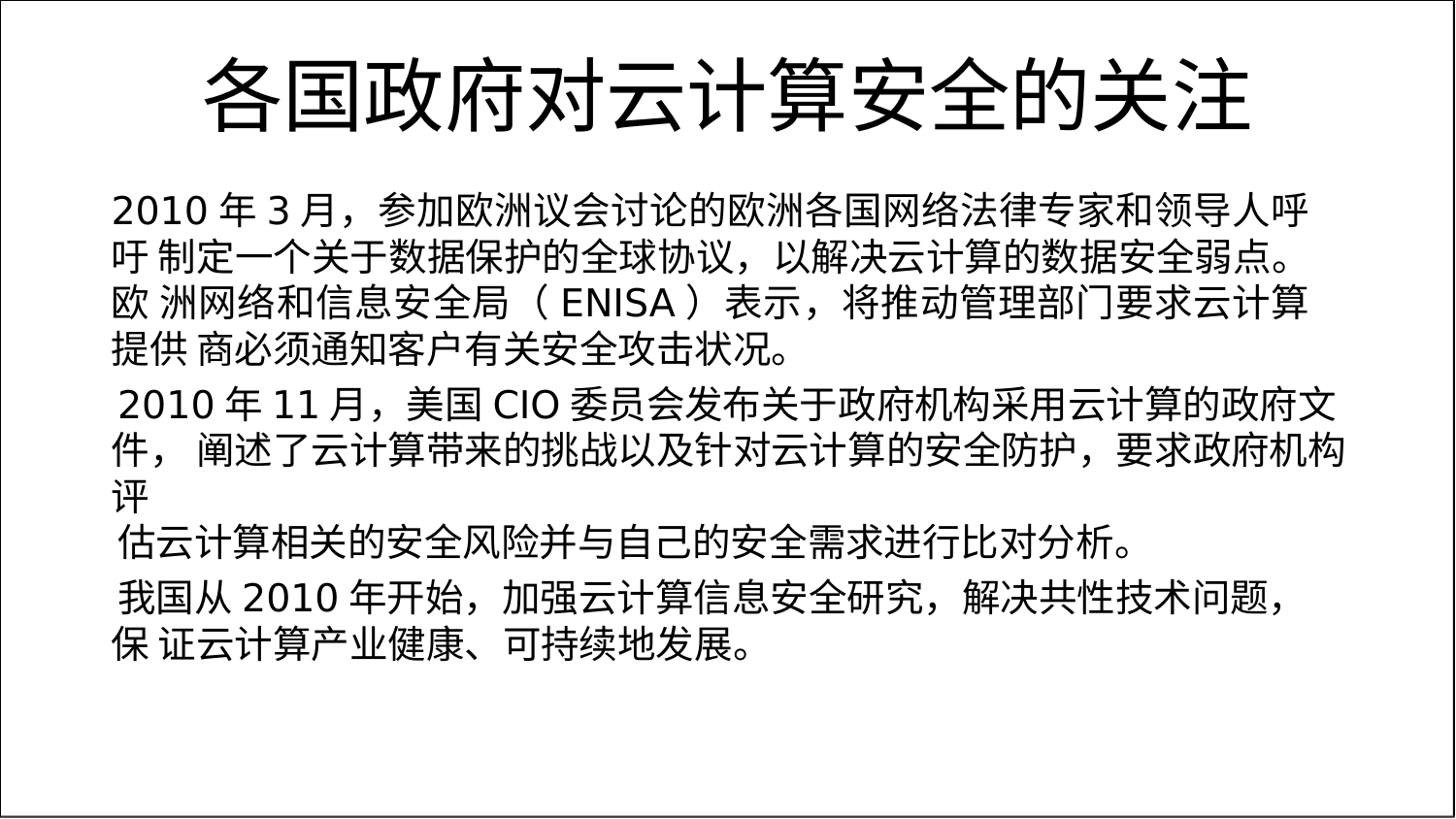

# 各国政府对云计算安全的关注
2010年3月，参加欧洲议会讨论的欧洲各国网络法律专家和领导人呼吁 制定一个关于数据保护的全球协议，以解决云计算的数据安全弱点。欧 洲网络和信息安全局（ENISA）表示，将推动管理部门要求云计算提供 商必须通知客户有关安全攻击状况。
2010年11月，美国CIO委员会发布关于政府机构采用云计算的政府文件， 阐述了云计算带来的挑战以及针对云计算的安全防护，要求政府机构评
估云计算相关的安全风险并与自己的安全需求进行比对分析。
我国从2010年开始，加强云计算信息安全研究，解决共性技术问题，保 证云计算产业健康、可持续地发展。